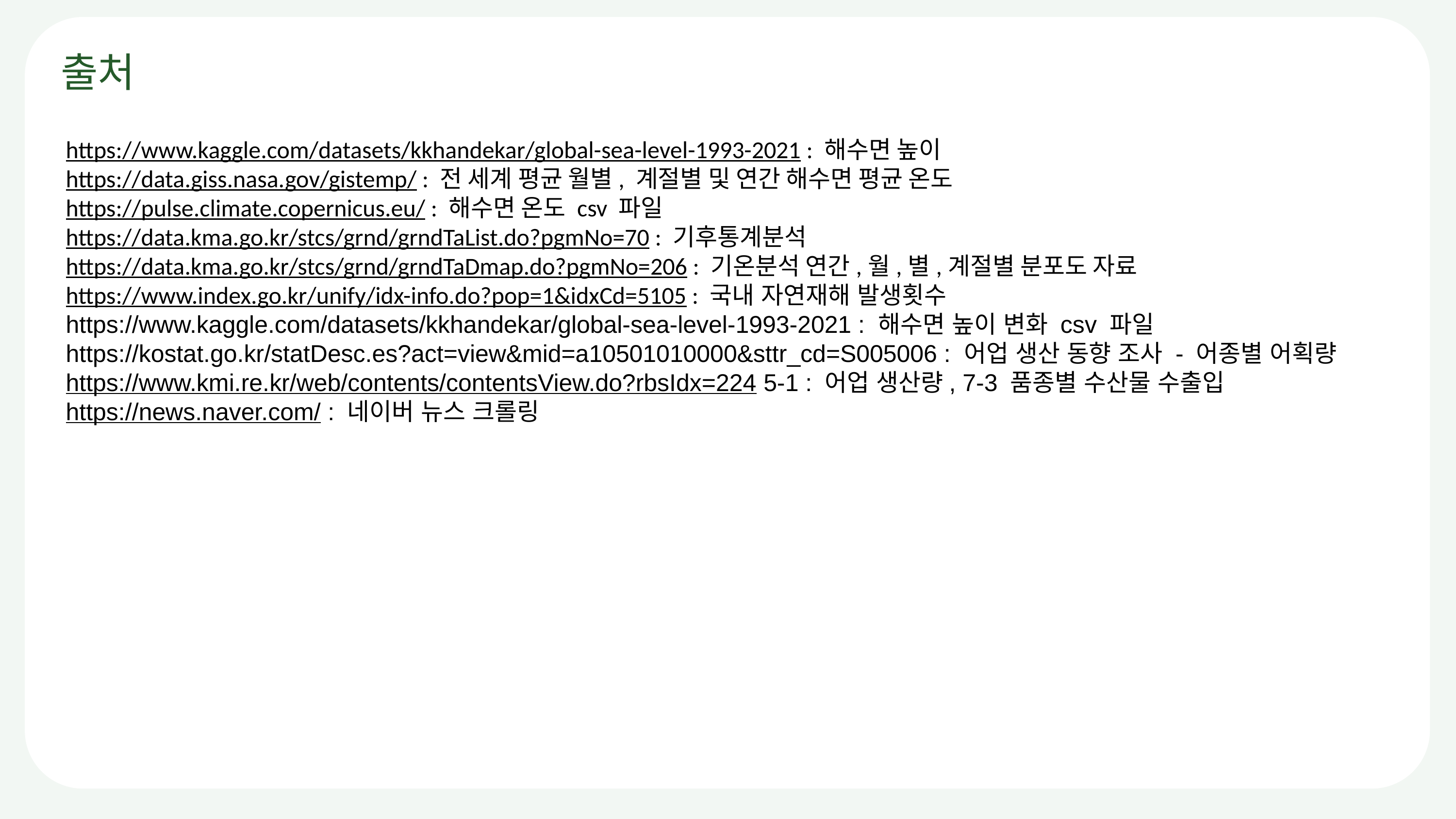

출처
https://www.kaggle.com/datasets/kkhandekar/global-sea-level-1993-2021 : 해수면 높이
https://data.giss.nasa.gov/gistemp/ : 전 세계 평균 월별, 계절별 및 연간 해수면 평균 온도
https://pulse.climate.copernicus.eu/ : 해수면 온도 csv 파일
https://data.kma.go.kr/stcs/grnd/grndTaList.do?pgmNo=70 : 기후통계분석
https://data.kma.go.kr/stcs/grnd/grndTaDmap.do?pgmNo=206 : 기온분석 연간,월,별,계절별 분포도 자료
https://www.index.go.kr/unify/idx-info.do?pop=1&idxCd=5105 : 국내 자연재해 발생횟수
https://www.kaggle.com/datasets/kkhandekar/global-sea-level-1993-2021 : 해수면 높이 변화 csv 파일
https://kostat.go.kr/statDesc.es?act=view&mid=a10501010000&sttr_cd=S005006 : 어업 생산 동향 조사 - 어종별 어획량
https://www.kmi.re.kr/web/contents/contentsView.do?rbsIdx=224 5-1 : 어업 생산량, 7-3 품종별 수산물 수출입
https://news.naver.com/ : 네이버 뉴스 크롤링